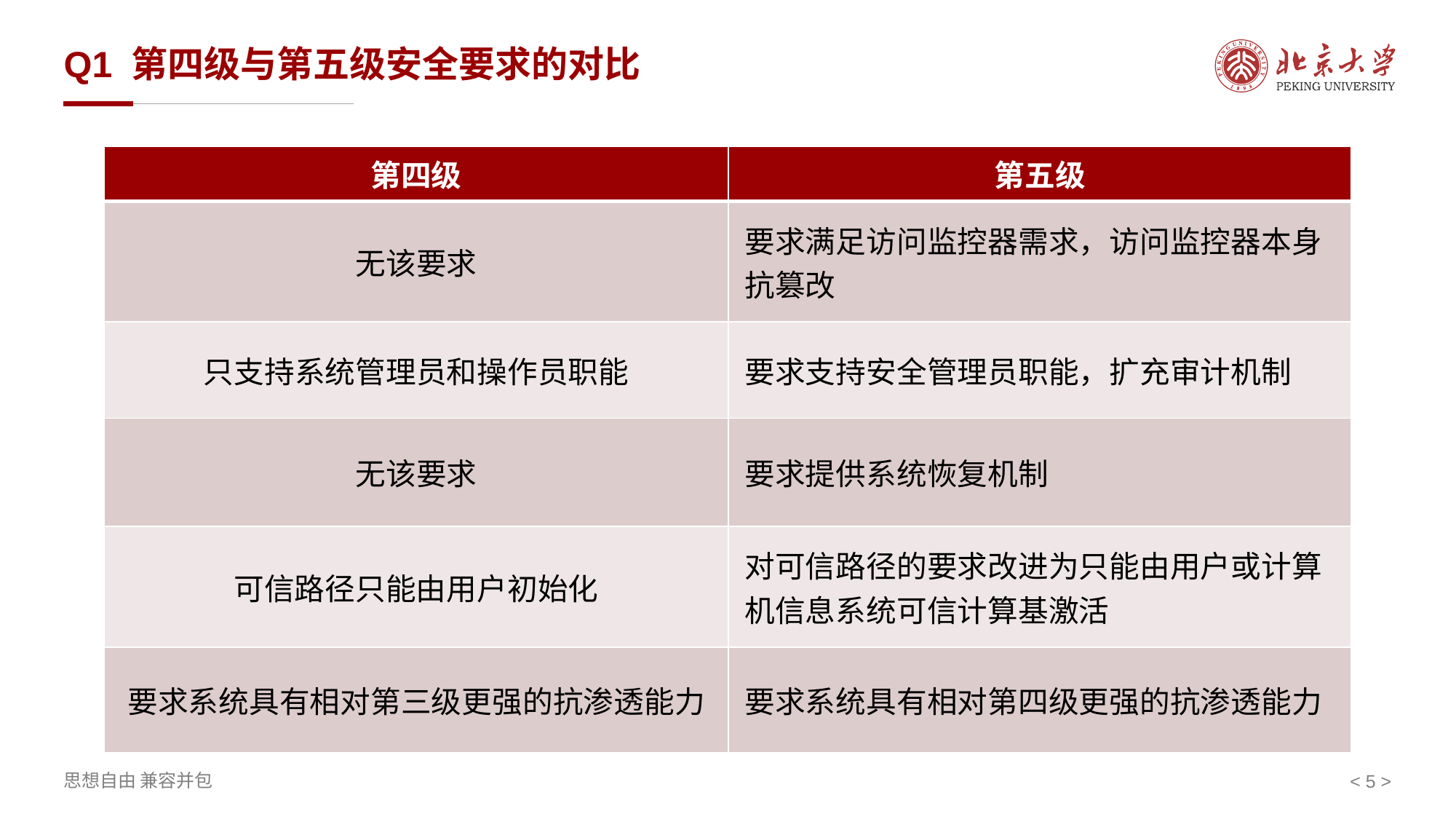

# Q1 第四级与第五级安全要求的对比
| 第四级 | 第五级 |
| --- | --- |
| 无该要求 | 要求满足访问监控器需求，访问监控器本身抗篡改 |
| 只支持系统管理员和操作员职能 | 要求支持安全管理员职能，扩充审计机制 |
| 无该要求 | 要求提供系统恢复机制 |
| 可信路径只能由用户初始化 | 对可信路径的要求改进为只能由用户或计算机信息系统可信计算基激活 |
| 要求系统具有相对第三级更强的抗渗透能力 | 要求系统具有相对第四级更强的抗渗透能力 |
< 5 >